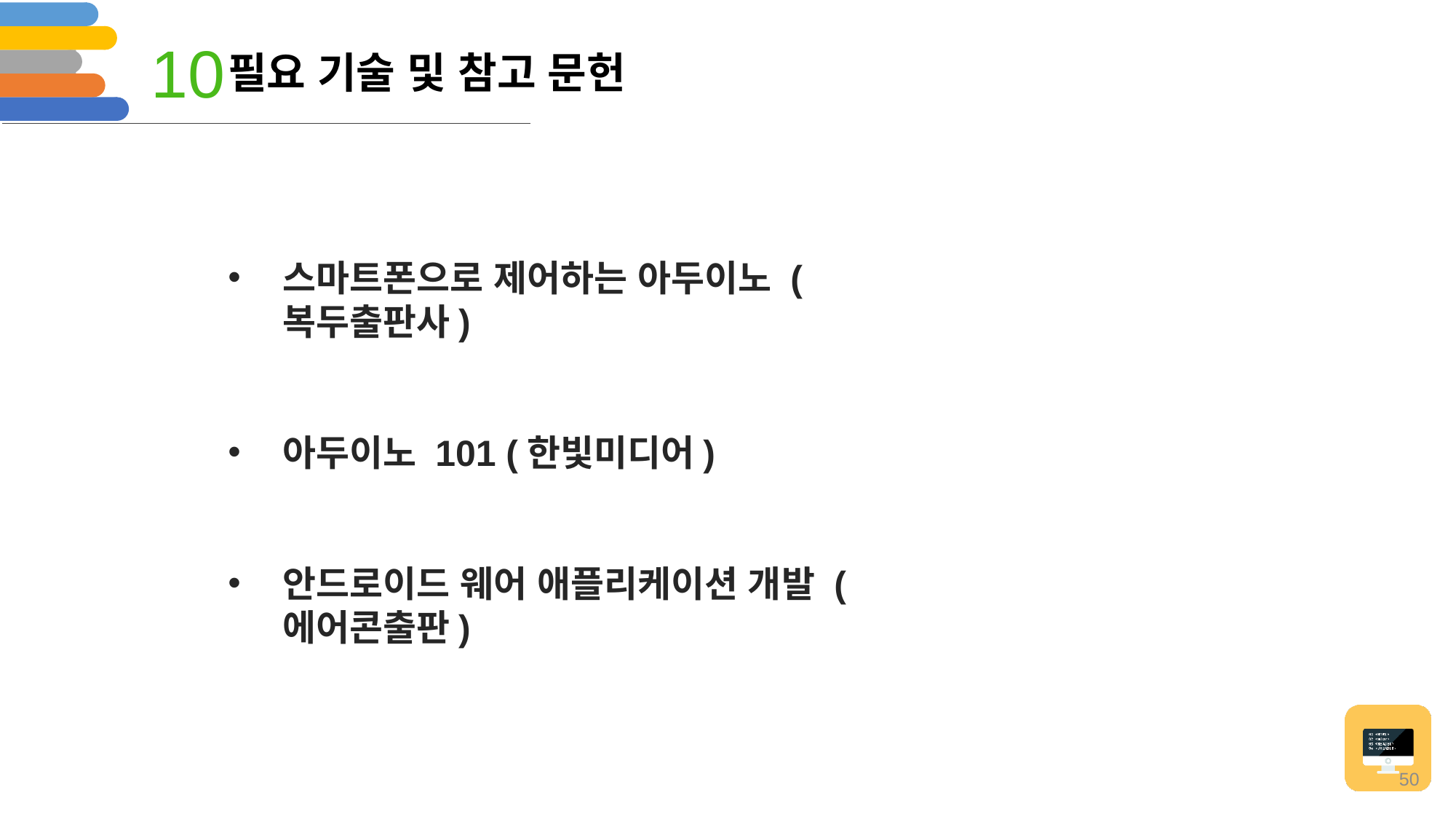

10
필요 기술 및 참고 문헌
스마트폰으로 제어하는 아두이노 (복두출판사)

아두이노 101 (한빛미디어)

안드로이드 웨어 애플리케이션 개발 (에어콘출판)
50